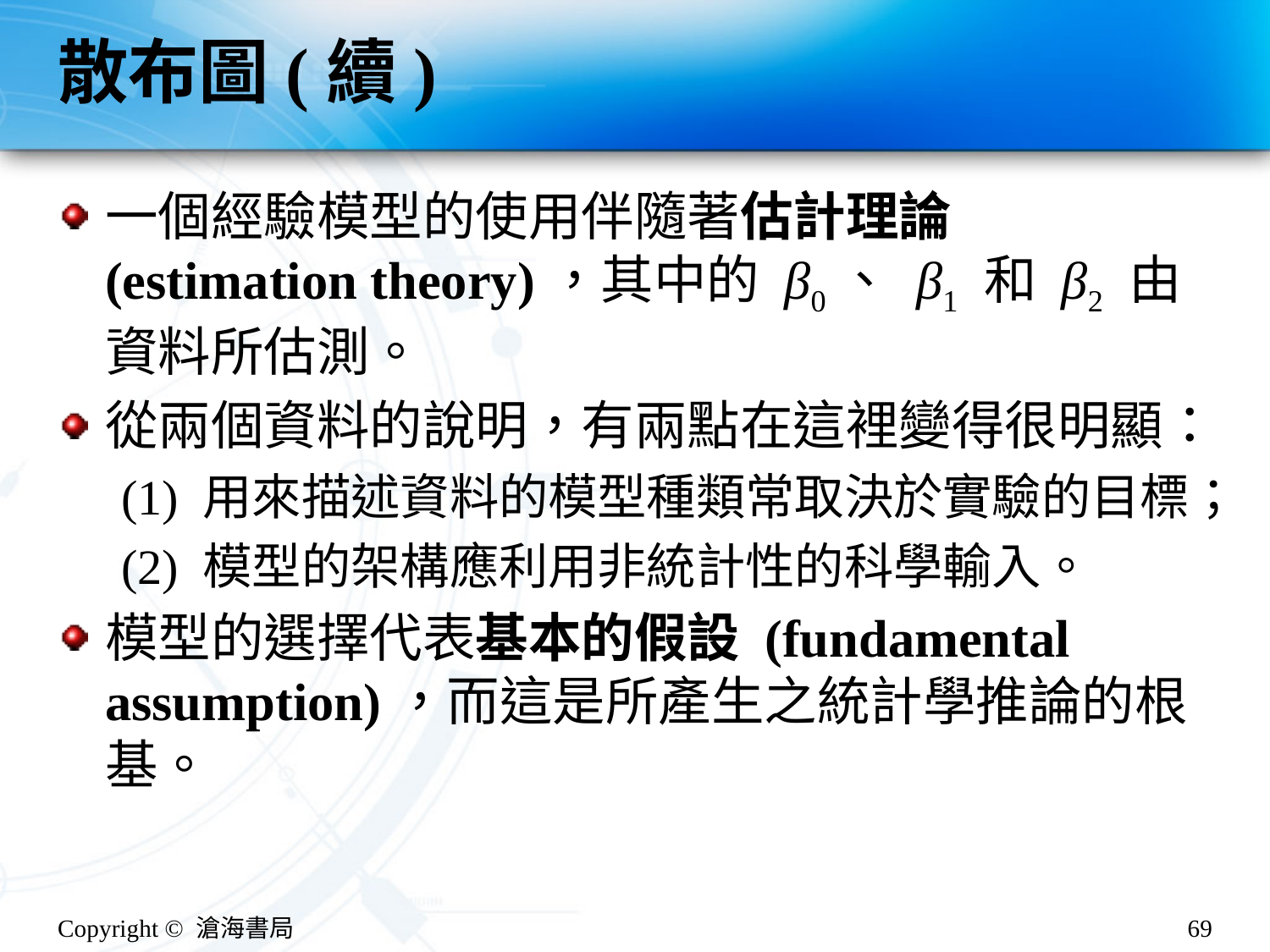

# 散布圖(續)
一個經驗模型的使用伴隨著估計理論 (estimation theory)，其中的 β0、 β1 和 β2 由資料所估測。
從兩個資料的說明，有兩點在這裡變得很明顯：
(1) 用來描述資料的模型種類常取決於實驗的目標；
(2) 模型的架構應利用非統計性的科學輸入。
模型的選擇代表基本的假設 (fundamental assumption)，而這是所產生之統計學推論的根基。
Copyright © 滄海書局
69